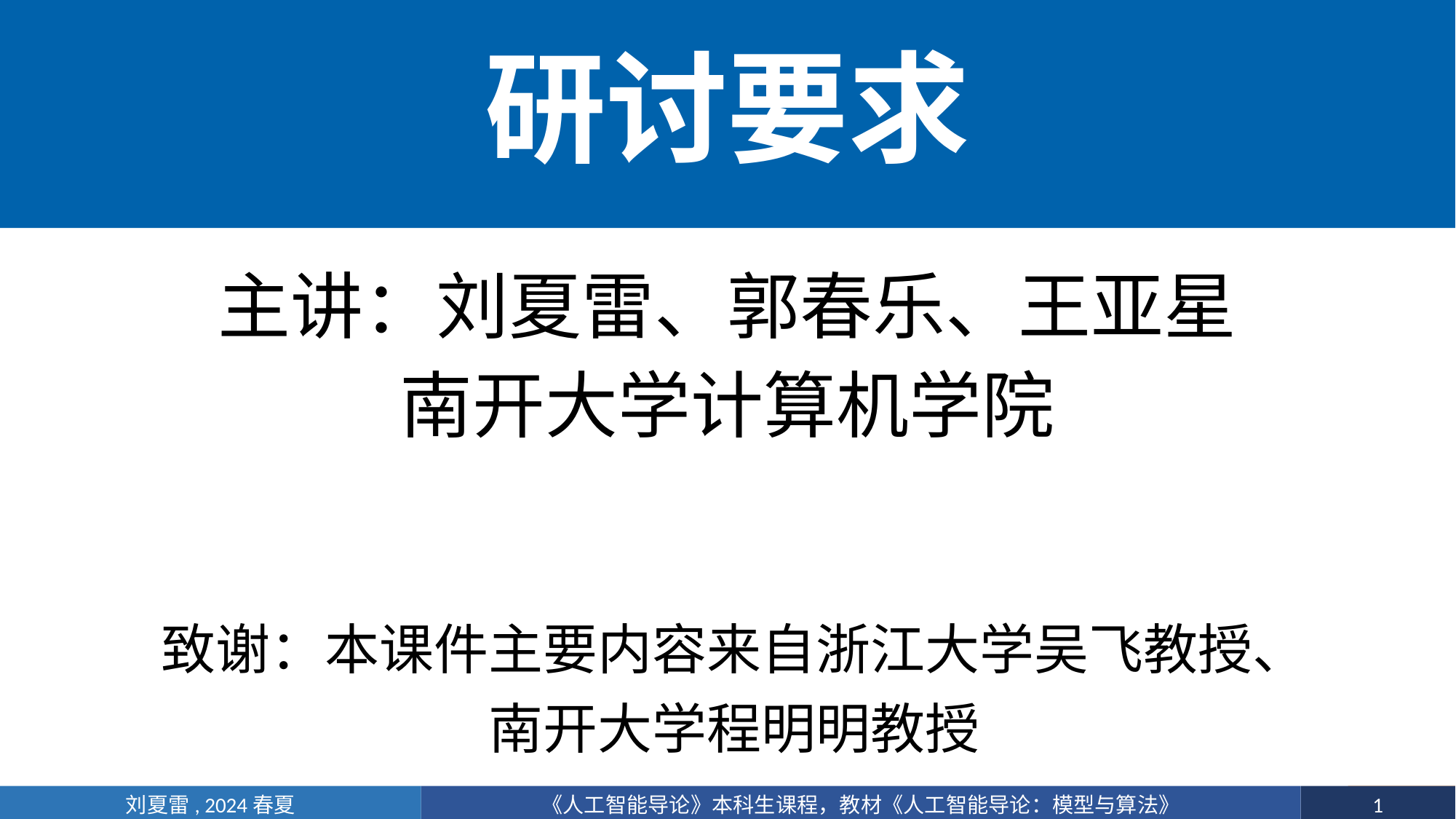

# 研讨要求
主讲：刘夏雷、郭春乐、王亚星
南开大学计算机学院

致谢：本课件主要内容来自浙江大学吴飞教授、
南开大学程明明教授